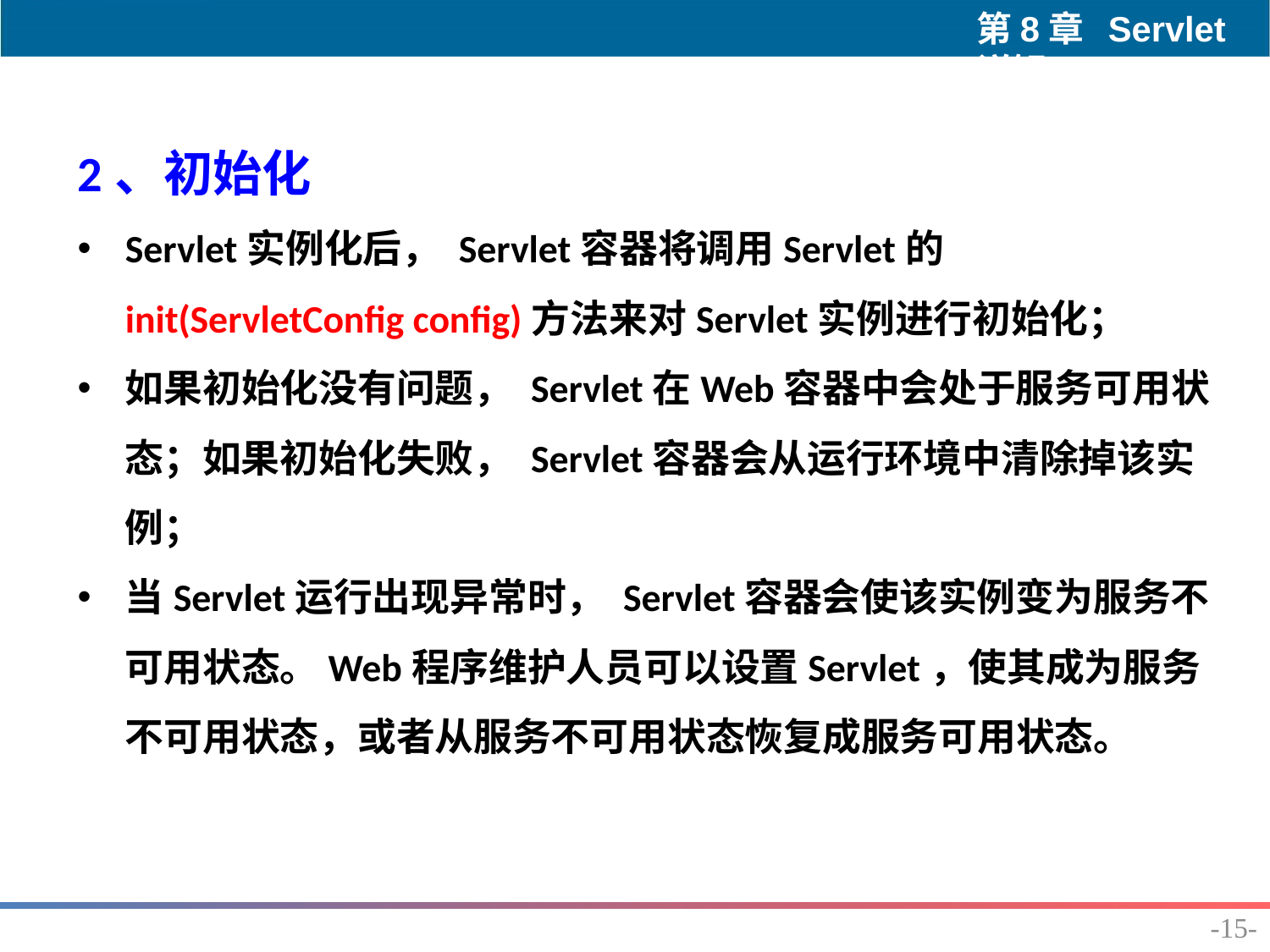

2、初始化
Servlet实例化后， Servlet容器将调用Servlet的init(ServletConfig config)方法来对Servlet实例进行初始化；
如果初始化没有问题， Servlet在Web容器中会处于服务可用状态；如果初始化失败， Servlet容器会从运行环境中清除掉该实例；
当Servlet运行出现异常时， Servlet容器会使该实例变为服务不可用状态。Web程序维护人员可以设置Servlet，使其成为服务不可用状态，或者从服务不可用状态恢复成服务可用状态。

-15-